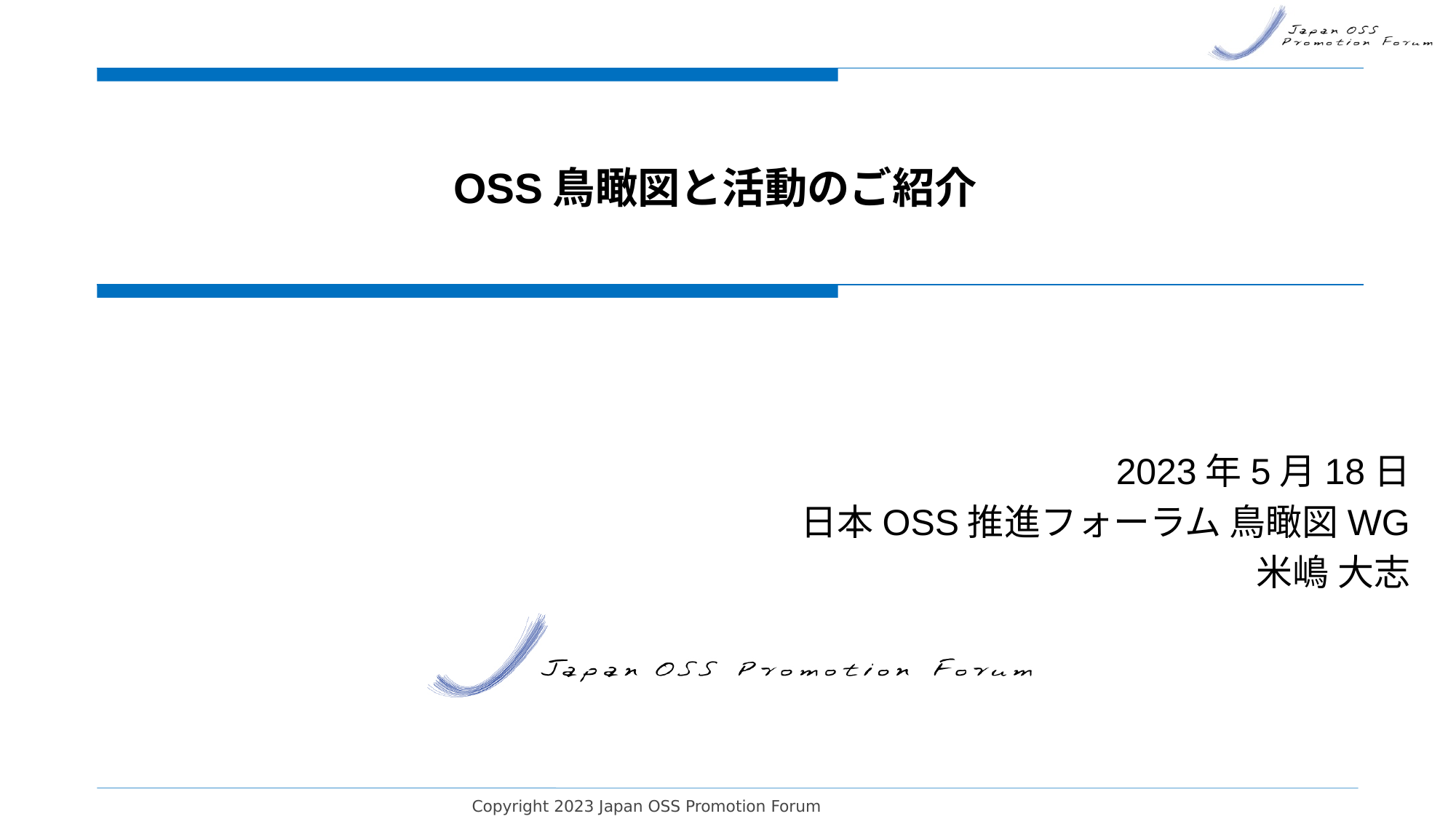

# OSS鳥瞰図と活動のご紹介
2023年5月18日
日本OSS推進フォーラム 鳥瞰図WG
米嶋 大志
Copyright 2023 Japan OSS Promotion Forum